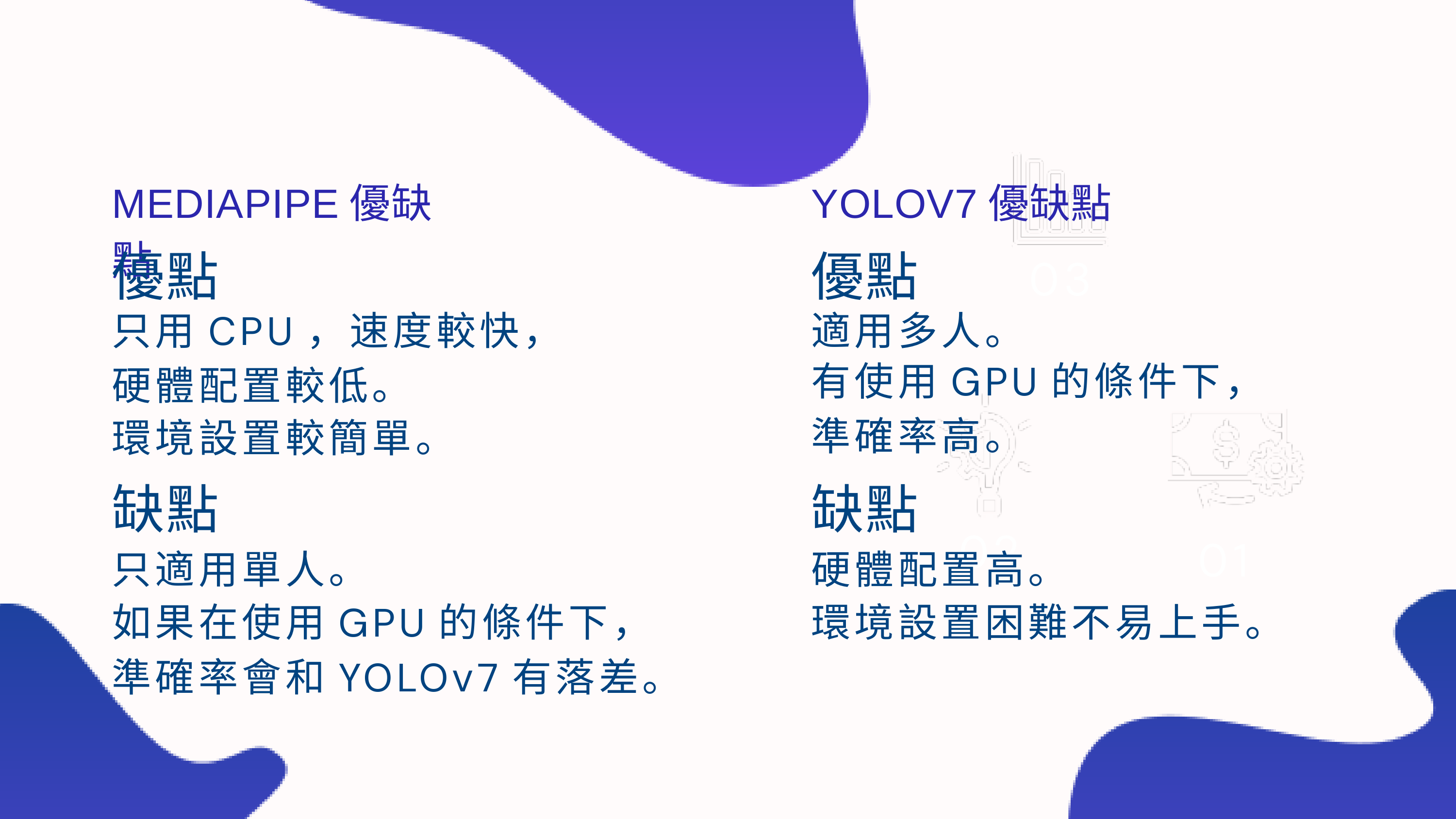

MEDIAPIPE優缺點
YOLOV7優缺點
優點
優點
03
只用CPU，速度較快，硬體配置較低。
適用多人。
有使用GPU的條件下，準確率高。

環境設置較簡單。

缺點
缺點
02
01
只適用單人。
硬體配置高。

如果在使用GPU的條件下，準確率會和YOLOv7有落差。
環境設置困難不易上手。